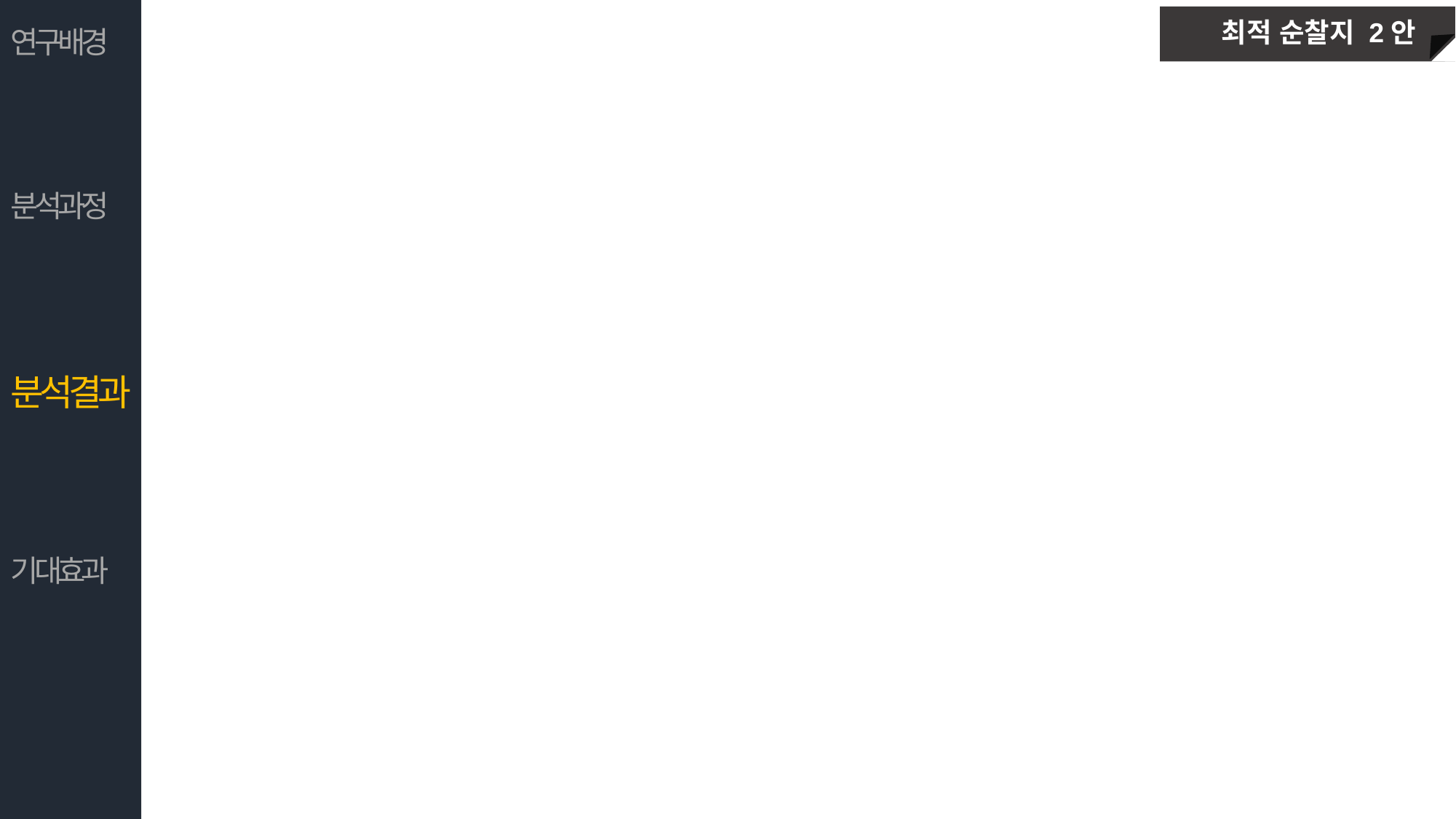

최적 순찰지 2안
연구배경

분석과정
분석결과
기대효과